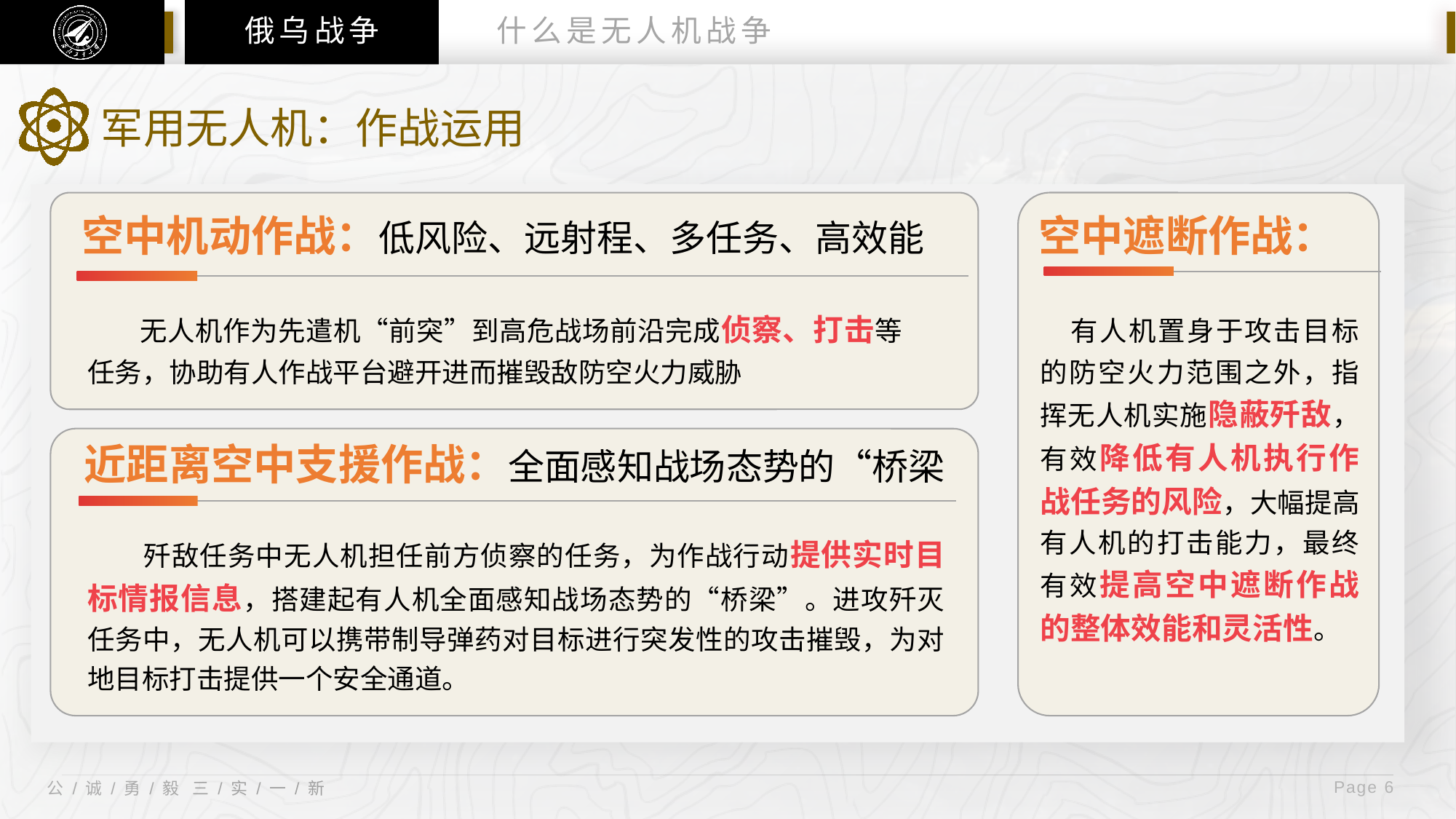

俄乌战争
什么是无人机战争

军用无人机：作战运用

   空中机动作战：低风险、远射程、多任务、高效能
   空中遮断作战：

     无人机作为先遣机“前突”到高危战场前沿完成侦察、打击等任务，协助有人作战平台避开进而摧毁敌防空火力威胁
  有人机置身于攻击目标的防空火力范围之外，指挥无人机实施隐蔽歼敌，有效降低有人机执行作战任务的风险，大幅提高有人机的打击能力，最终有效提高空中遮断作战的整体效能和灵活性。

   近距离空中支援作战：全面感知战场态势的“桥梁

       歼敌任务中无人机担任前方侦察的任务，为作战行动提供实时目标情报信息，搭建起有人机全面感知战场态势的“桥梁”。进攻歼灭任务中，无人机可以携带制导弹药对目标进行突发性的攻击摧毁，为对地目标打击提供一个安全通道。
  Page 6